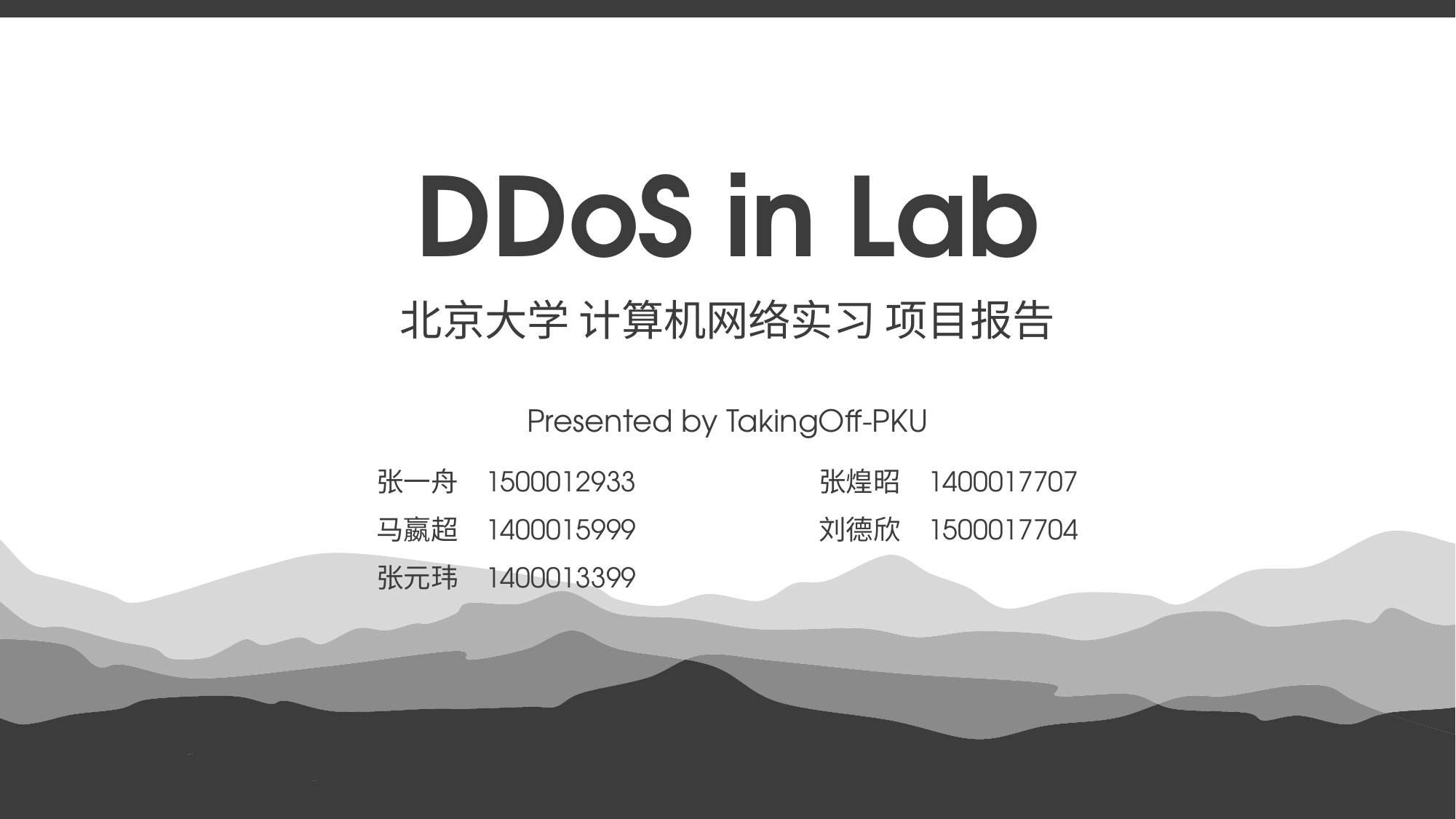

DDoS in Lab
北京大学 计算机网络实习 项目报告
Presented by TakingOff-PKU
张一舟	1500012933
马嬴超	1400015999
张元玮	1400013399

张煌昭	1400017707
刘德欣	1500017704